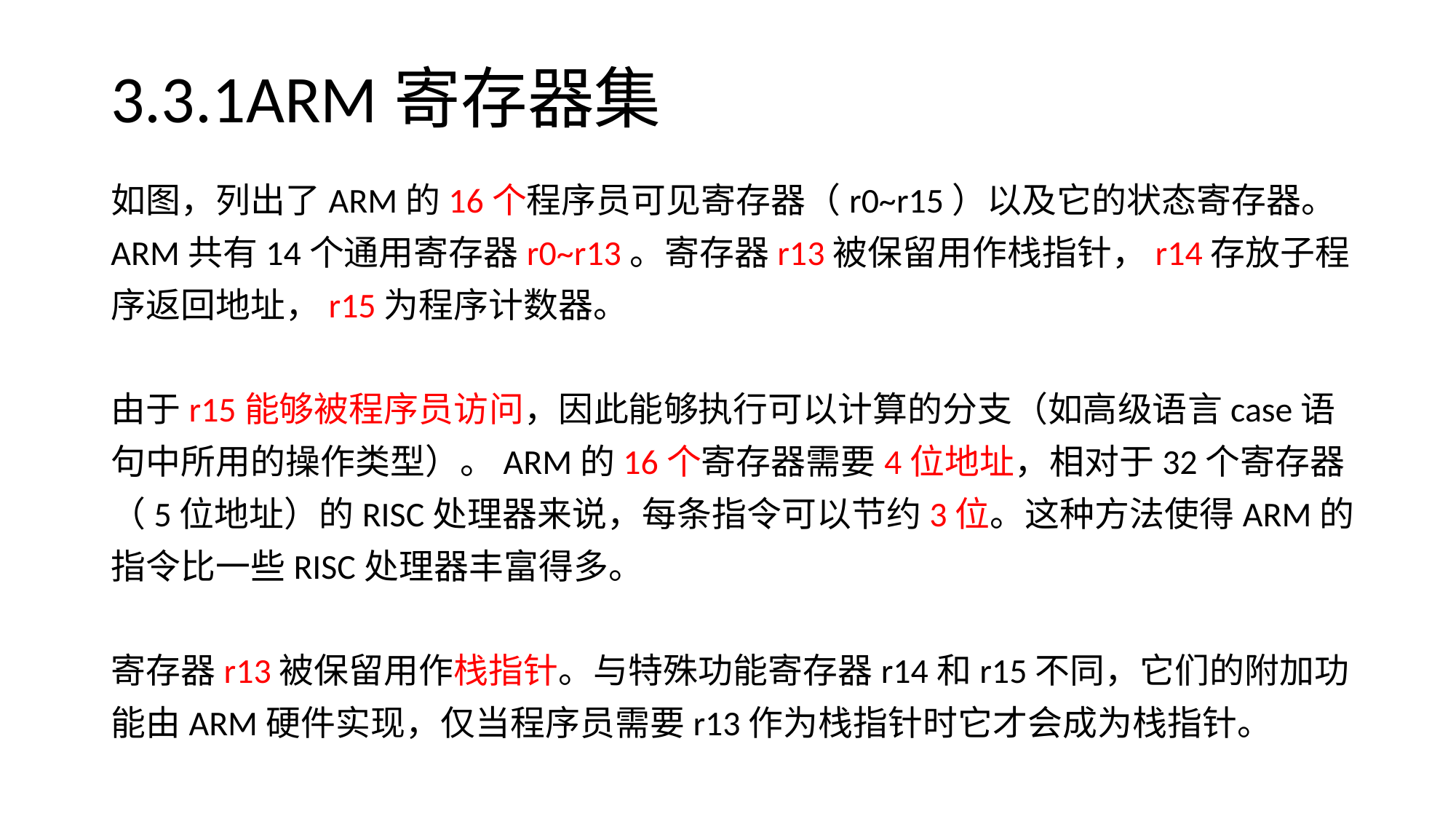

# 3.3.1ARM寄存器集
如图，列出了ARM的16个程序员可见寄存器（r0~r15）以及它的状态寄存器。
ARM共有14个通用寄存器r0~r13。寄存器r13被保留用作栈指针，r14存放子程
序返回地址，r15为程序计数器。

由于r15能够被程序员访问，因此能够执行可以计算的分支（如高级语言case语
句中所用的操作类型）。ARM的16个寄存器需要4位地址，相对于32个寄存器
（5位地址）的RISC处理器来说，每条指令可以节约3位。这种方法使得ARM的
指令比一些RISC处理器丰富得多。

寄存器r13被保留用作栈指针。与特殊功能寄存器r14和r15不同，它们的附加功
能由ARM硬件实现，仅当程序员需要r13作为栈指针时它才会成为栈指针。